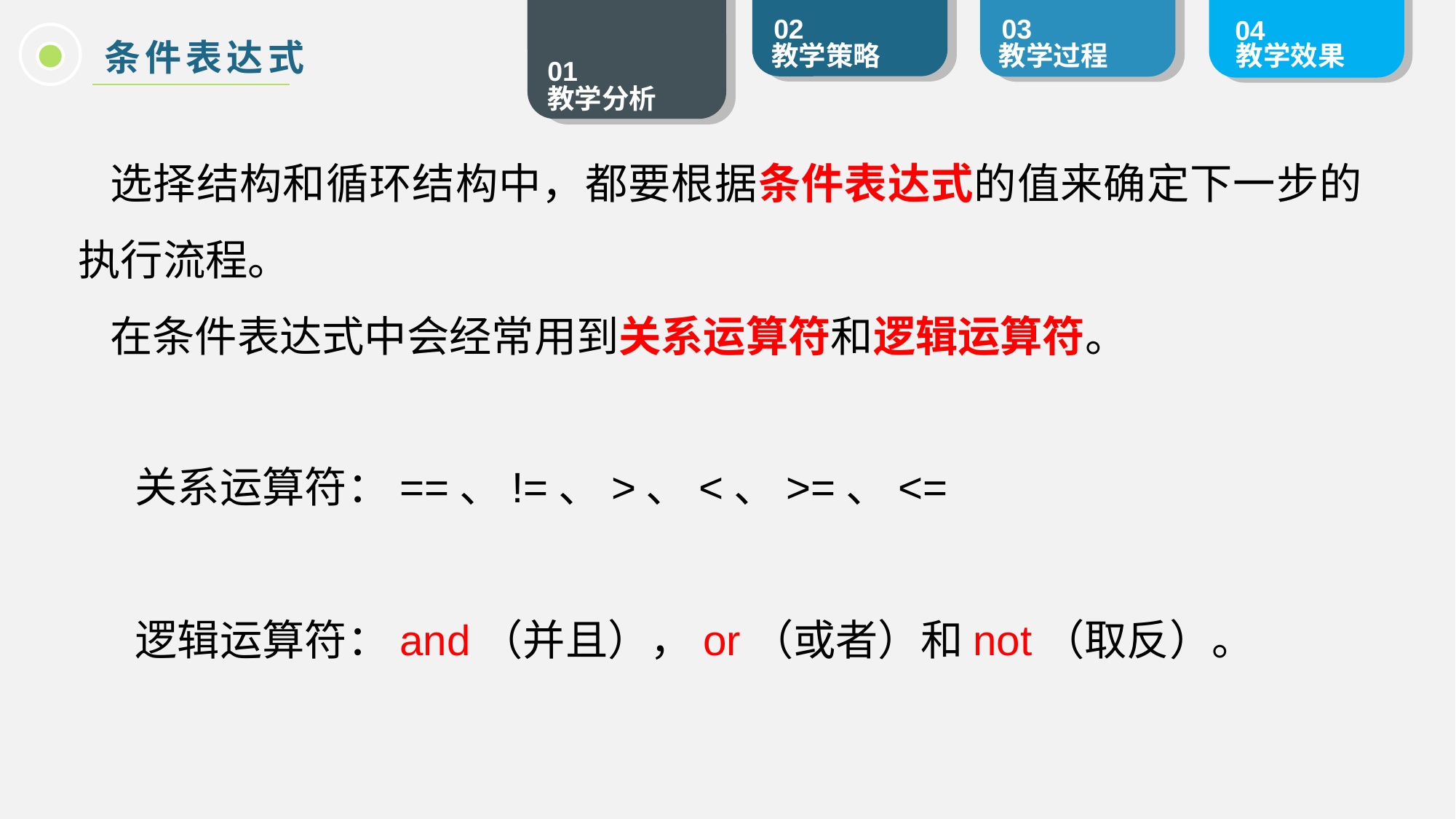

条件表达式
选择结构和循环结构中，都要根据条件表达式的值来确定下一步的执行流程。
在条件表达式中会经常用到关系运算符和逻辑运算符。
关系运算符：==、!=、>、<、>=、<=

逻辑运算符：and（并且），or（或者）和not（取反）。